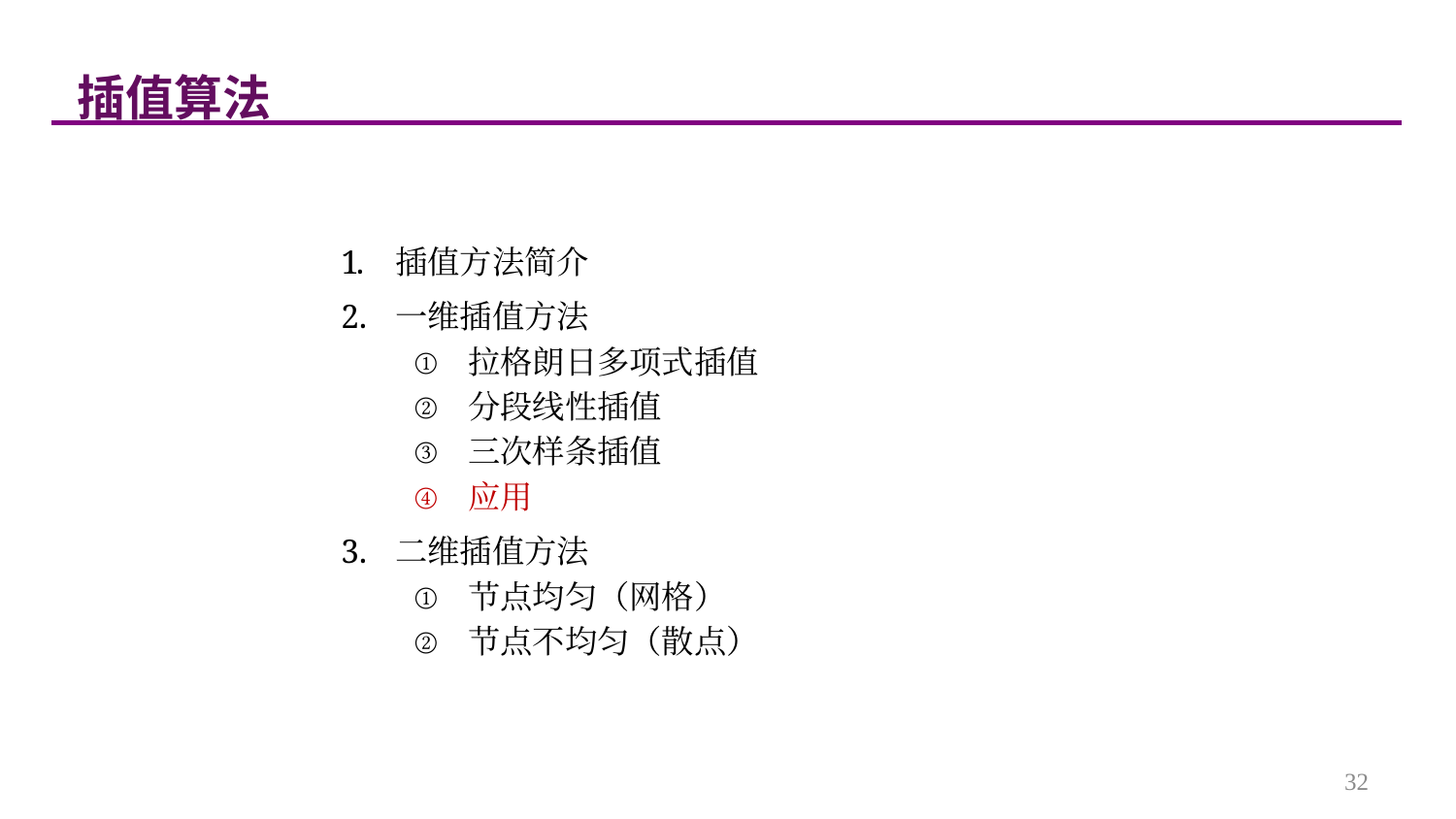

插值算法
插值方法简介
一维插值方法
拉格朗日多项式插值
分段线性插值
三次样条插值
应用
二维插值方法
节点均匀（网格）
节点不均匀（散点）
32